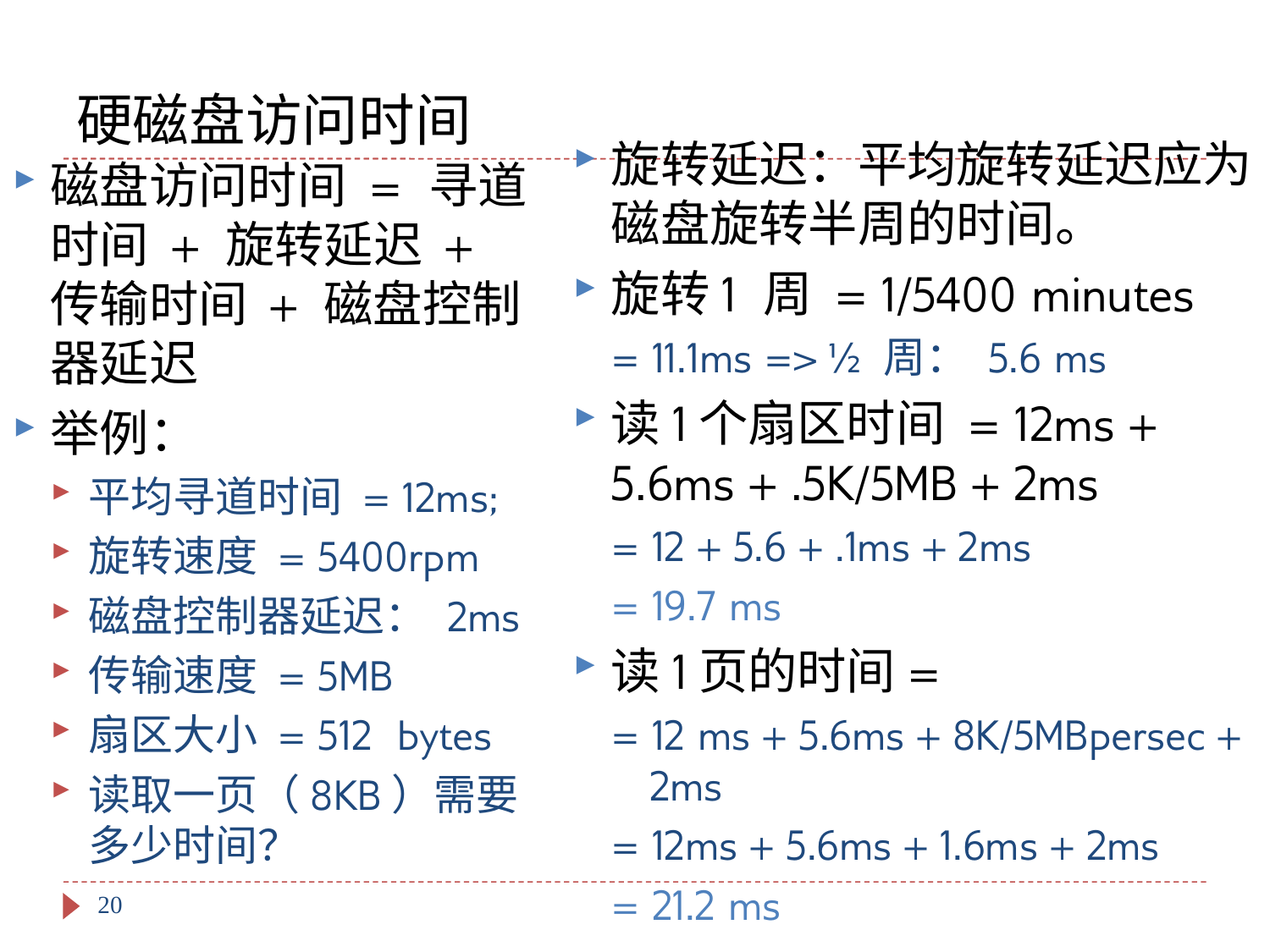

# 硬磁盘访问时间
旋转延迟：平均旋转延迟应为磁盘旋转半周的时间。
旋转1 周 = 1/5400 minutes
= 11.1ms => ½ 周： 5.6 ms
读1个扇区时间 = 12ms + 5.6ms + .5K/5MB + 2ms
= 12 + 5.6 + .1ms + 2ms
= 19.7 ms
读1页的时间=
= 12 ms + 5.6ms + 8K/5MBpersec + 2ms
= 12ms + 5.6ms + 1.6ms + 2ms
= 21.2 ms

磁盘访问时间 = 寻道时间 + 旋转延迟 + 传输时间 + 磁盘控制器延迟
举例：
平均寻道时间 = 12ms;
旋转速度 = 5400rpm
磁盘控制器延迟： 2ms
传输速度 = 5MB
扇区大小 = 512  bytes
读取一页（8KB）需要多少时间？

20